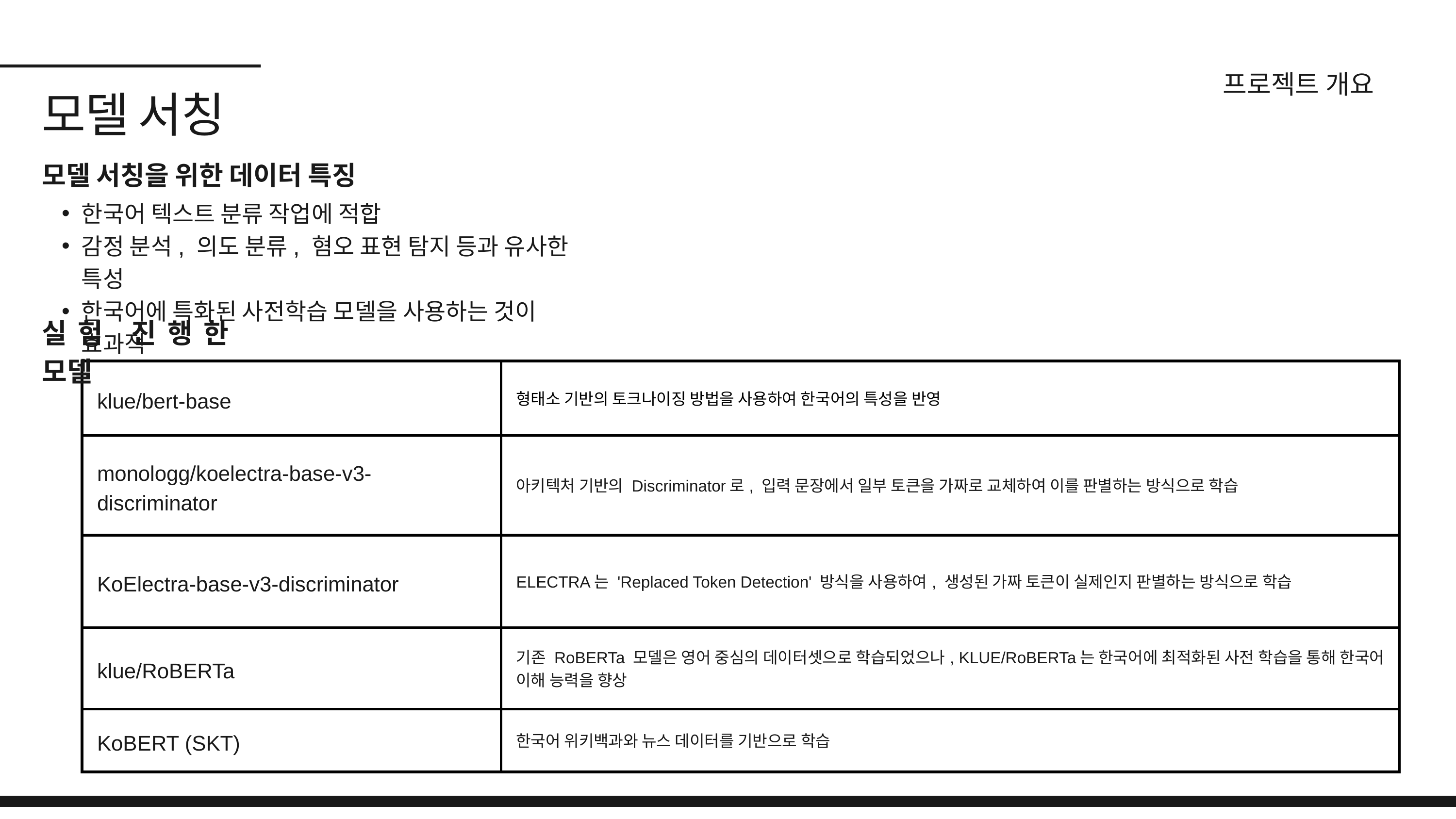

프로젝트 개요

모델 서칭
모델 서칭을 위한 데이터 특징

한국어 텍스트 분류 작업에 적합
감정 분석, 의도 분류, 혐오 표현 탐지 등과 유사한 특성
한국어에 특화된 사전학습 모델을 사용하는 것이 효과적
실험 진행한 모델
| klue/bert-base | 형태소 기반의 토크나이징 방법을 사용하여 한국어의 특성을 반영 |
| --- | --- |
| monologg/koelectra-base-v3-discriminator | 아키텍처 기반의 Discriminator로, 입력 문장에서 일부 토큰을 가짜로 교체하여 이를 판별하는 방식으로 학습 |
| KoElectra-base-v3-discriminator | ELECTRA는 'Replaced Token Detection' 방식을 사용하여, 생성된 가짜 토큰이 실제인지 판별하는 방식으로 학습 |
| klue/RoBERTa | 기존 RoBERTa 모델은 영어 중심의 데이터셋으로 학습되었으나, KLUE/RoBERTa는 한국어에 최적화된 사전 학습을 통해 한국어 이해 능력을 향상 |
| KoBERT (SKT) | 한국어 위키백과와 뉴스 데이터를 기반으로 학습 |